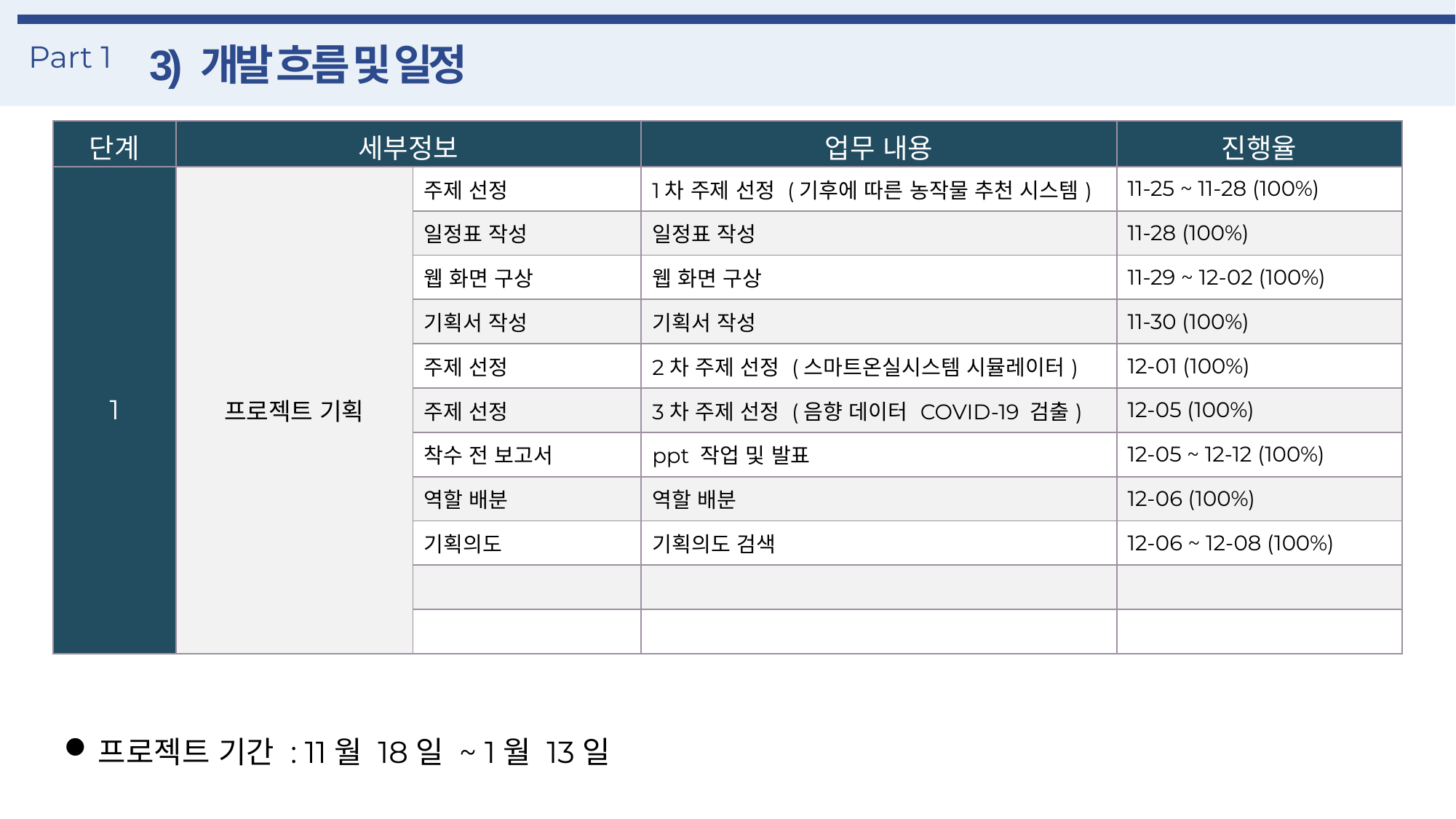

Part 1
3) 개발 흐름 및 일정
| 단계 | 세부정보 |  | 업무 내용 | 진행율 |
| --- | --- | --- | --- | --- |
| 1 | 프로젝트 기획 | 주제 선정 | 1차 주제 선정 (기후에 따른 농작물 추천 시스템) | 11-25 ~ 11-28 (100%) |
|  |  | 일정표 작성 | 일정표 작성 | 11-28 (100%) |
|  |  | 웹 화면 구상 | 웹 화면 구상 | 11-29 ~ 12-02 (100%) |
| 3 | 모델 선정 및 학습 | 기획서 작성 | 기획서 작성 | 11-30 (100%) |
|  |  | 주제 선정 | 2차 주제 선정 (스마트온실시스템 시뮬레이터) | 12-01 (100%) |
|  |  | 주제 선정 | 3차 주제 선정 (음향 데이터 COVID-19 검출) | 12-05 (100%) |
|  |  | 착수 전 보고서 | ppt 작업 및 발표 | 12-05 ~ 12-12 (100%) |
|  |  | 역할 배분 | 역할 배분 | 12-06 (100%) |
|  |  | 기획의도 | 기획의도 검색 | 12-06 ~ 12-08 (100%) |
|  |  |  |  |  |
|  |  |  |  |  |
프로젝트 기간 : 11월 18일 ~ 1월 13일